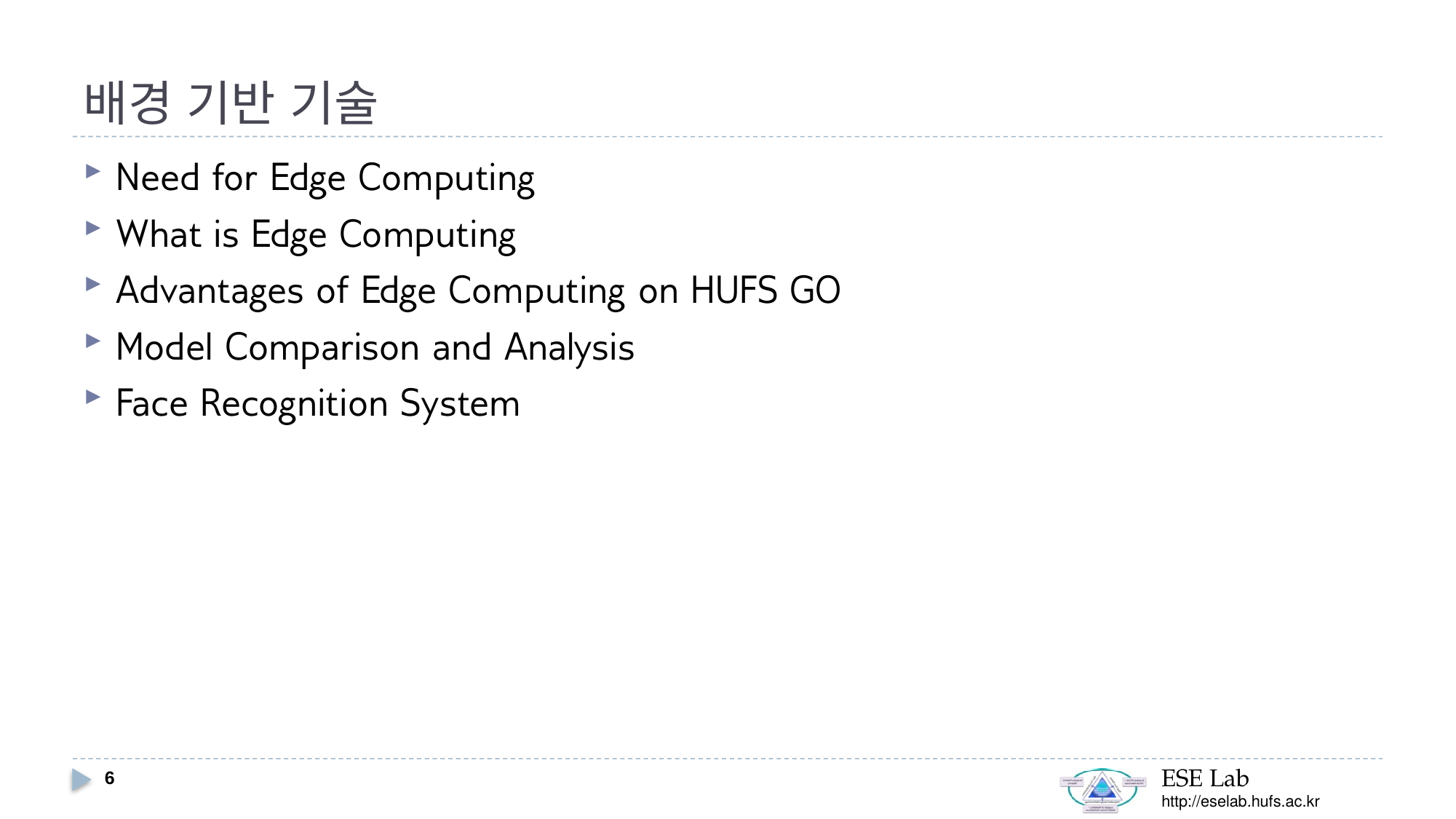

# 배경 기반 기술
Need for Edge Computing
What is Edge Computing
Advantages of Edge Computing on HUFS GO
Model Comparison and Analysis
Face Recognition System